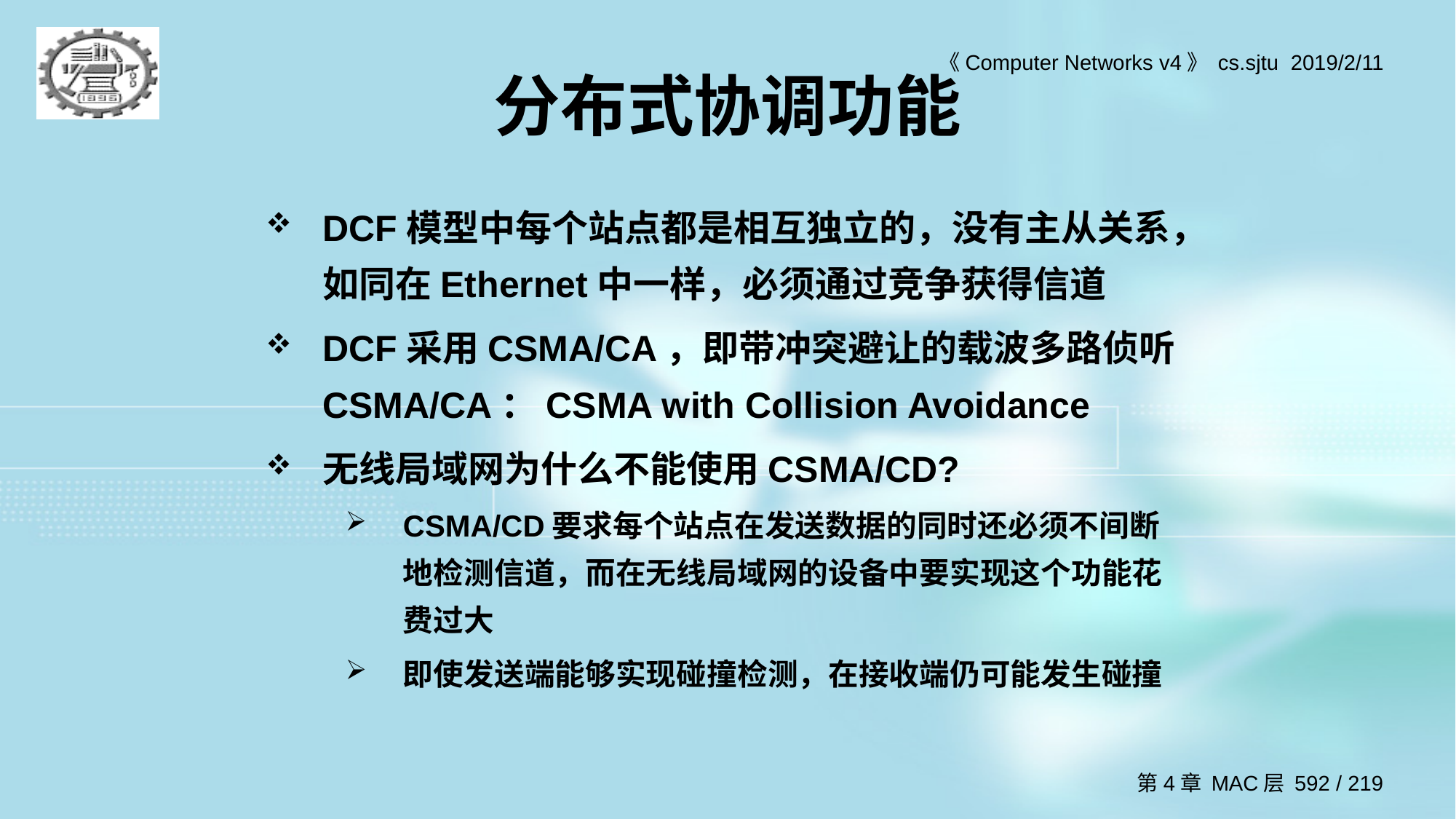

# 分布式协调功能
DCF模型中每个站点都是相互独立的，没有主从关系，如同在Ethernet中一样，必须通过竞争获得信道
DCF采用CSMA/CA，即带冲突避让的载波多路侦听CSMA/CA：CSMA with Collision Avoidance
无线局域网为什么不能使用CSMA/CD?
CSMA/CD要求每个站点在发送数据的同时还必须不间断地检测信道，而在无线局域网的设备中要实现这个功能花费过大
即使发送端能够实现碰撞检测，在接收端仍可能发生碰撞